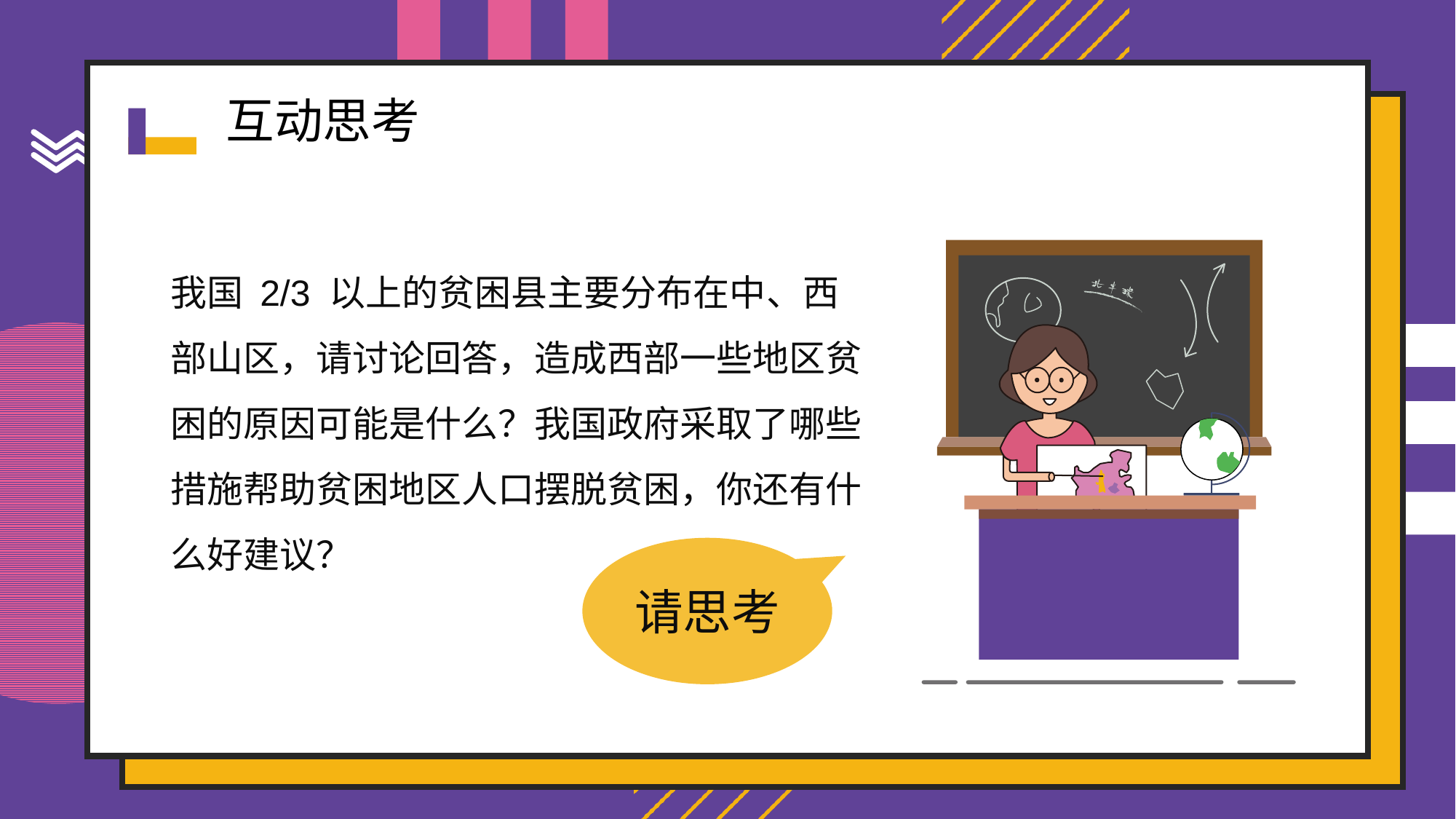

我国 2/3 以上的贫困县主要分布在中、西部山区，请讨论回答，造成西部一些地区贫
困的原因可能是什么？我国政府采取了哪些措施帮助贫困地区人口摆脱贫困，你还有什么好建议？

请思考